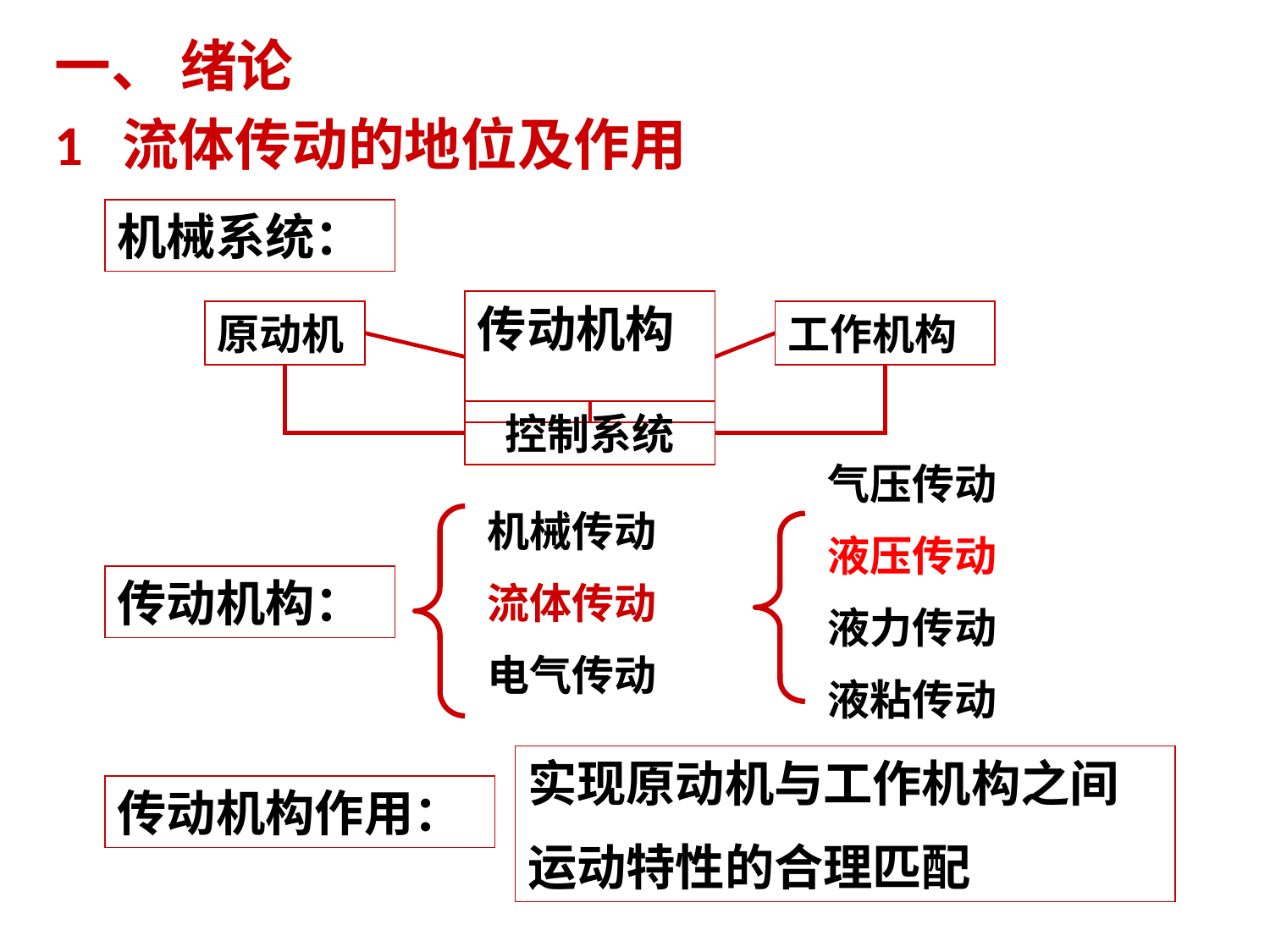

一、 绪论
1  流体传动的地位及作用
机械系统：
传动机构
原动机
工作机构
控制系统
气压传动
液压传动
液力传动
液粘传动
机械传动
流体传动
电气传动

传动机构：
远距离动力传递

运动形式的转换

实现原动机与工作机构之间
运动特性的合理匹配
传动机构作用：